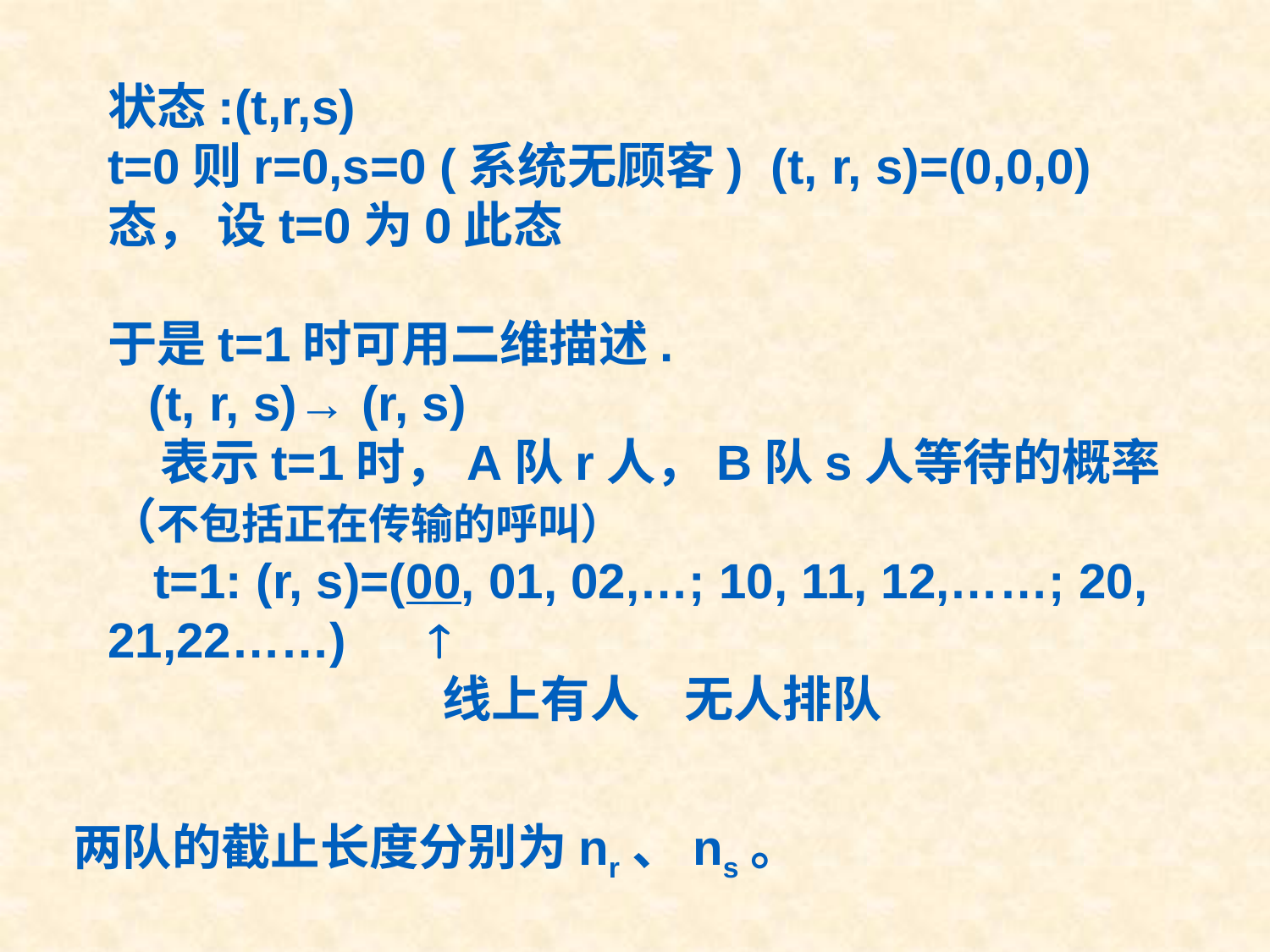

状态:(t,r,s)
t=0则r=0,s=0 (系统无顾客)  (t, r, s)=(0,0,0)态， 设t=0为0此态
于是t=1时可用二维描述.
   (t, r, s)→	(r, s)
   表示t=1时，A队r人，B队s人等待的概率（不包括正在传输的呼叫）
   t=1: (r, s)=(00, 01, 02,…; 10, 11, 12,……; 20, 21,22……)      ↑
		     线上有人    无人排队

两队的截止长度分别为nr、ns。